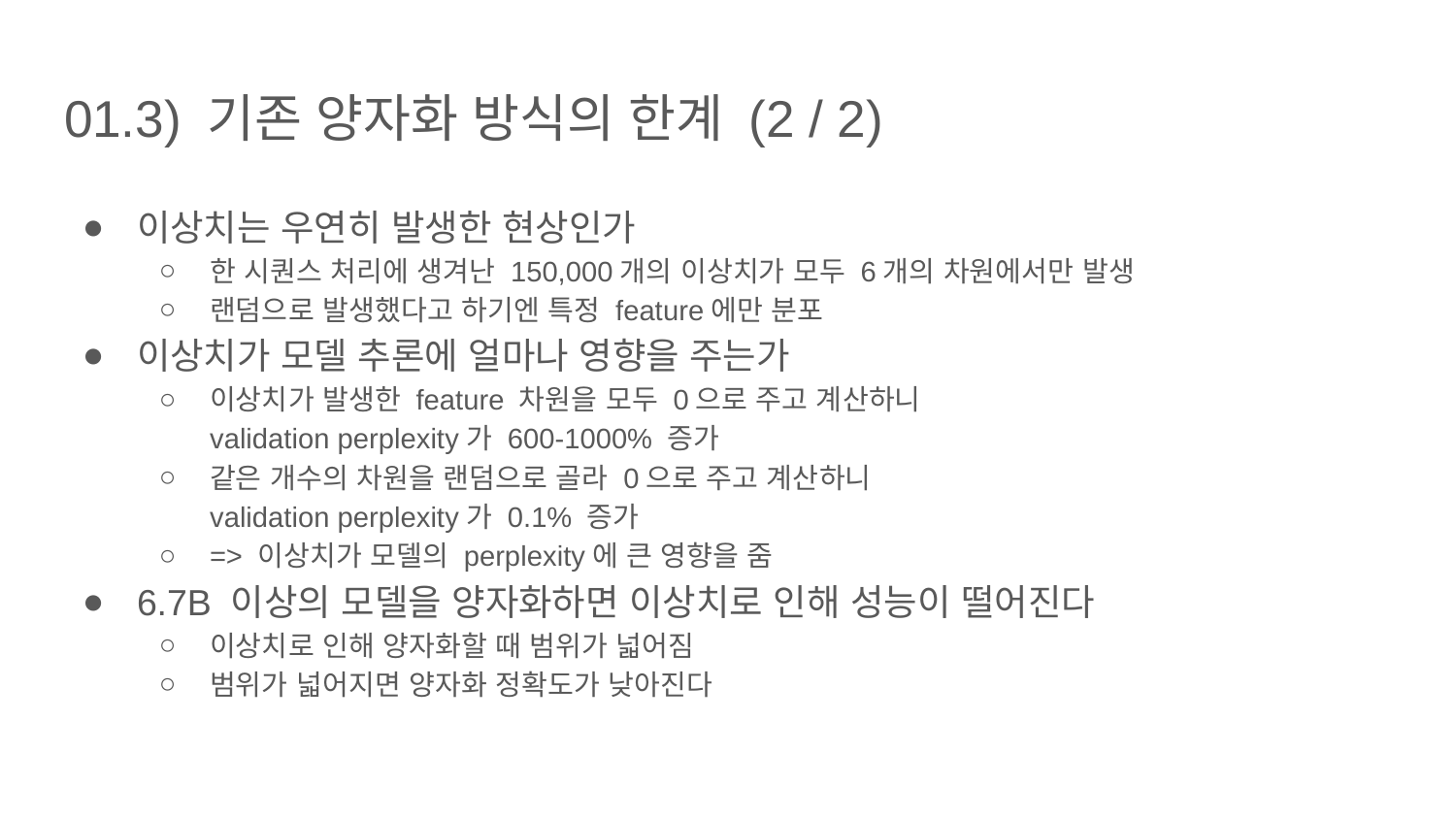

# 01.3) 기존 양자화 방식의 한계 (2 / 2)
이상치는 우연히 발생한 현상인가
한 시퀀스 처리에 생겨난 150,000개의 이상치가 모두 6개의 차원에서만 발생
랜덤으로 발생했다고 하기엔 특정 feature에만 분포
이상치가 모델 추론에 얼마나 영향을 주는가
이상치가 발생한 feature 차원을 모두 0으로 주고 계산하니
validation perplexity가 600-1000% 증가
같은 개수의 차원을 랜덤으로 골라 0으로 주고 계산하니
validation perplexity가 0.1% 증가
=> 이상치가 모델의 perplexity에 큰 영향을 줌
6.7B 이상의 모델을 양자화하면 이상치로 인해 성능이 떨어진다
이상치로 인해 양자화할 때 범위가 넓어짐
범위가 넓어지면 양자화 정확도가 낮아진다